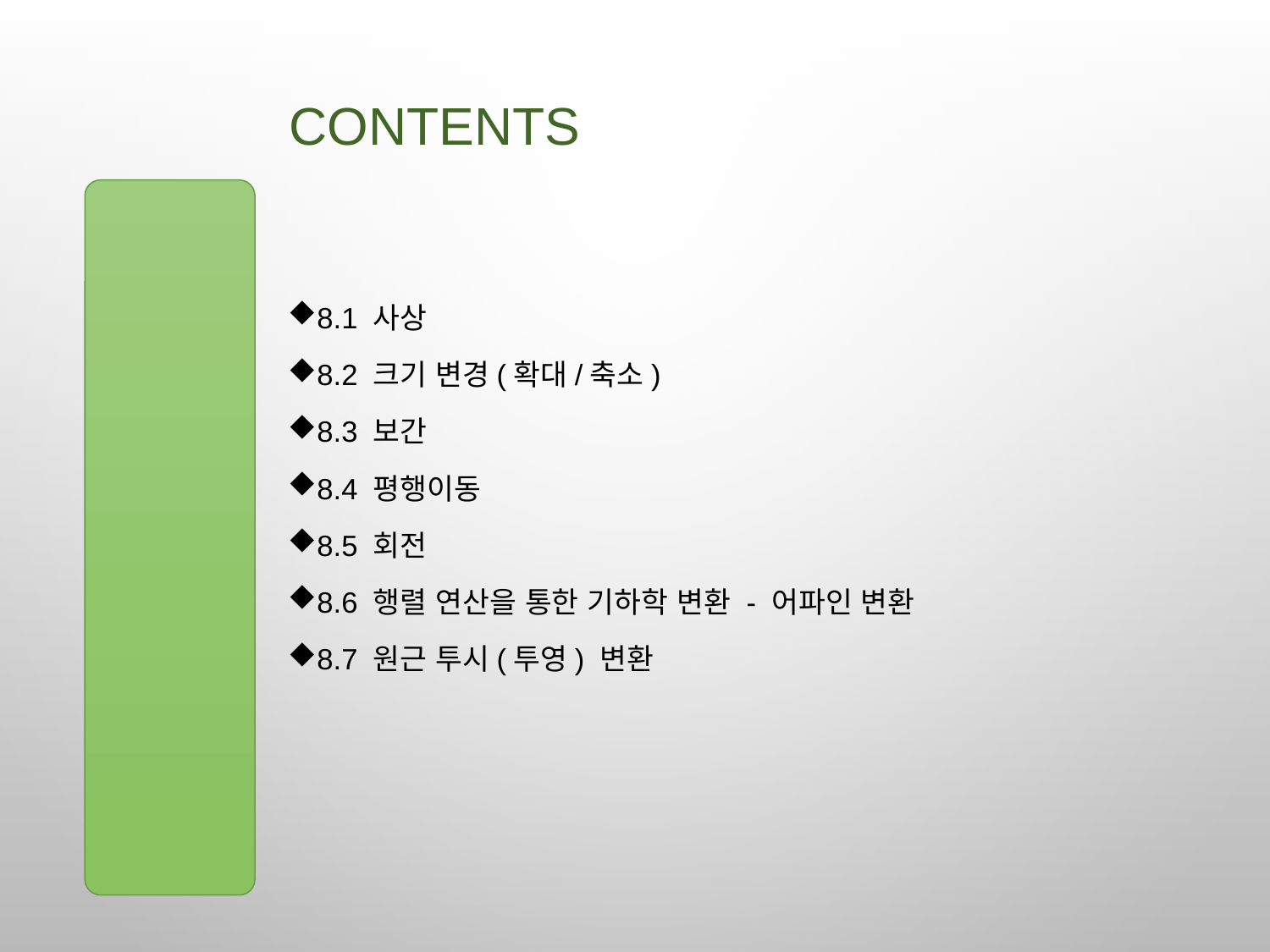

# contents
8.1 사상
8.2 크기 변경(확대/축소)
8.3 보간
8.4 평행이동
8.5 회전
8.6 행렬 연산을 통한 기하학 변환 - 어파인 변환
8.7 원근 투시(투영) 변환